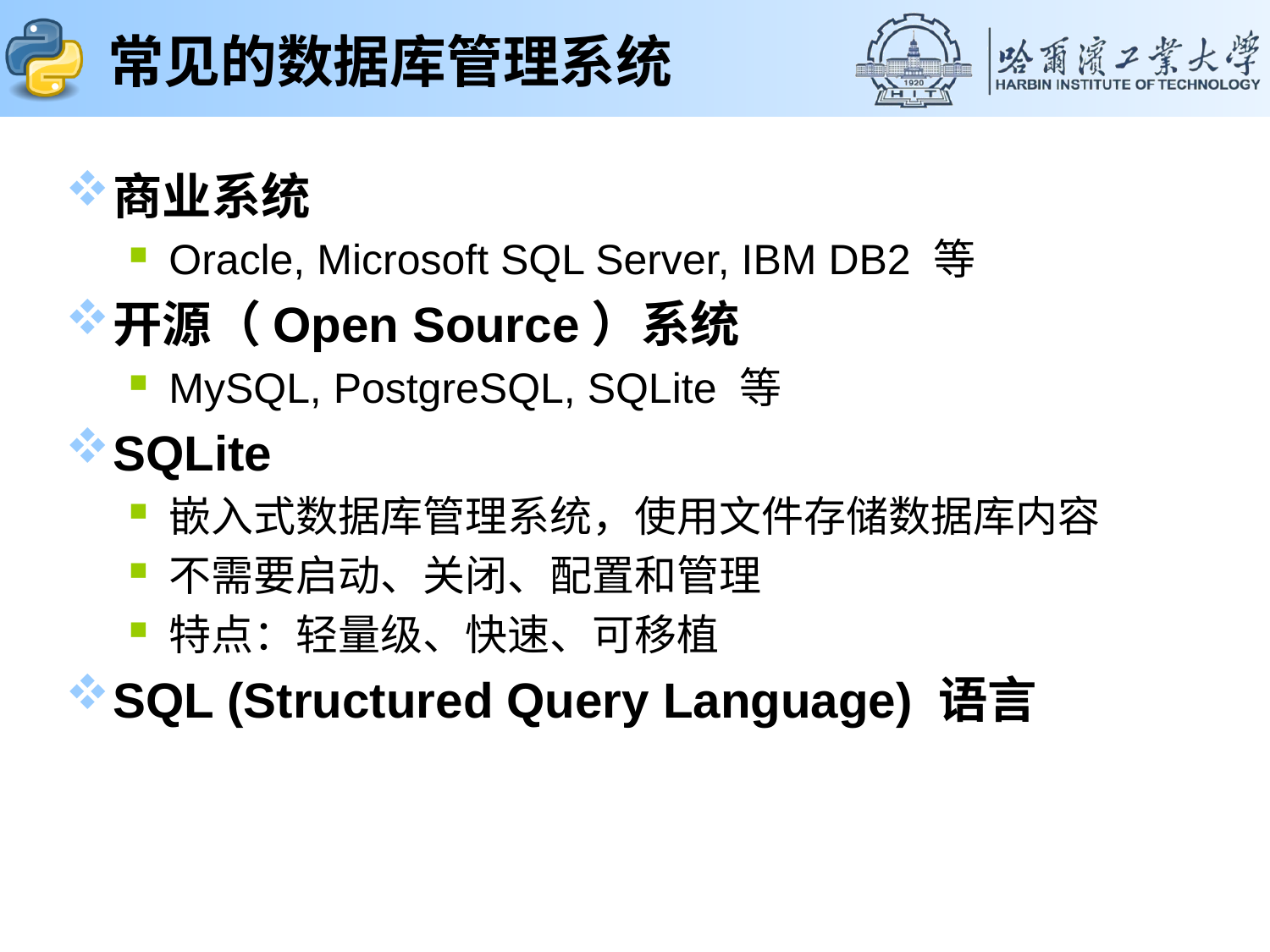

# 常见的数据库管理系统
商业系统
Oracle, Microsoft SQL Server, IBM DB2 等
开源（Open Source）系统
MySQL, PostgreSQL, SQLite 等
SQLite
嵌入式数据库管理系统，使用文件存储数据库内容
不需要启动、关闭、配置和管理
特点：轻量级、快速、可移植
SQL (Structured Query Language) 语言